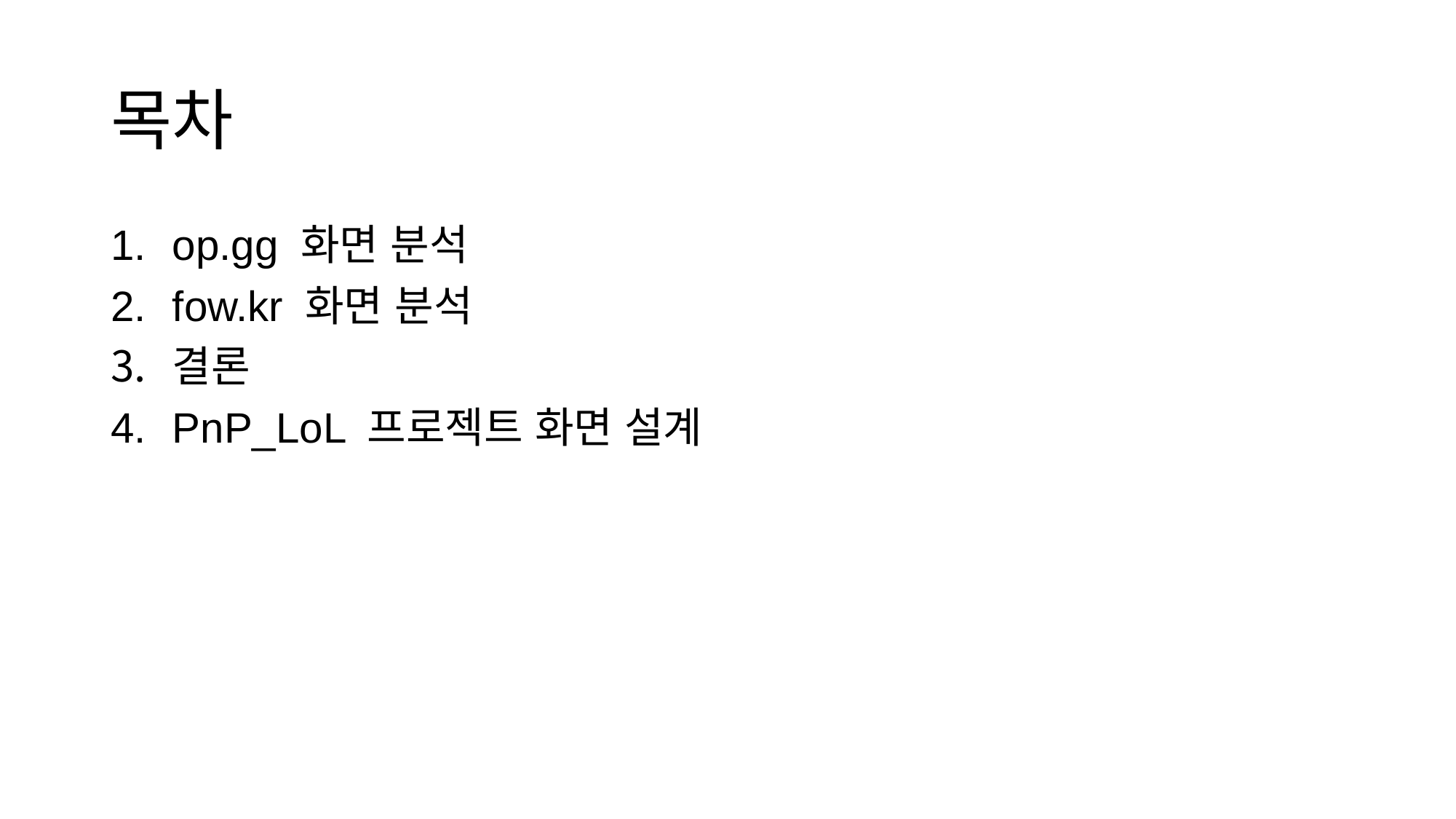

# 목차
op.gg 화면 분석
fow.kr 화면 분석
결론
PnP_LoL 프로젝트 화면 설계